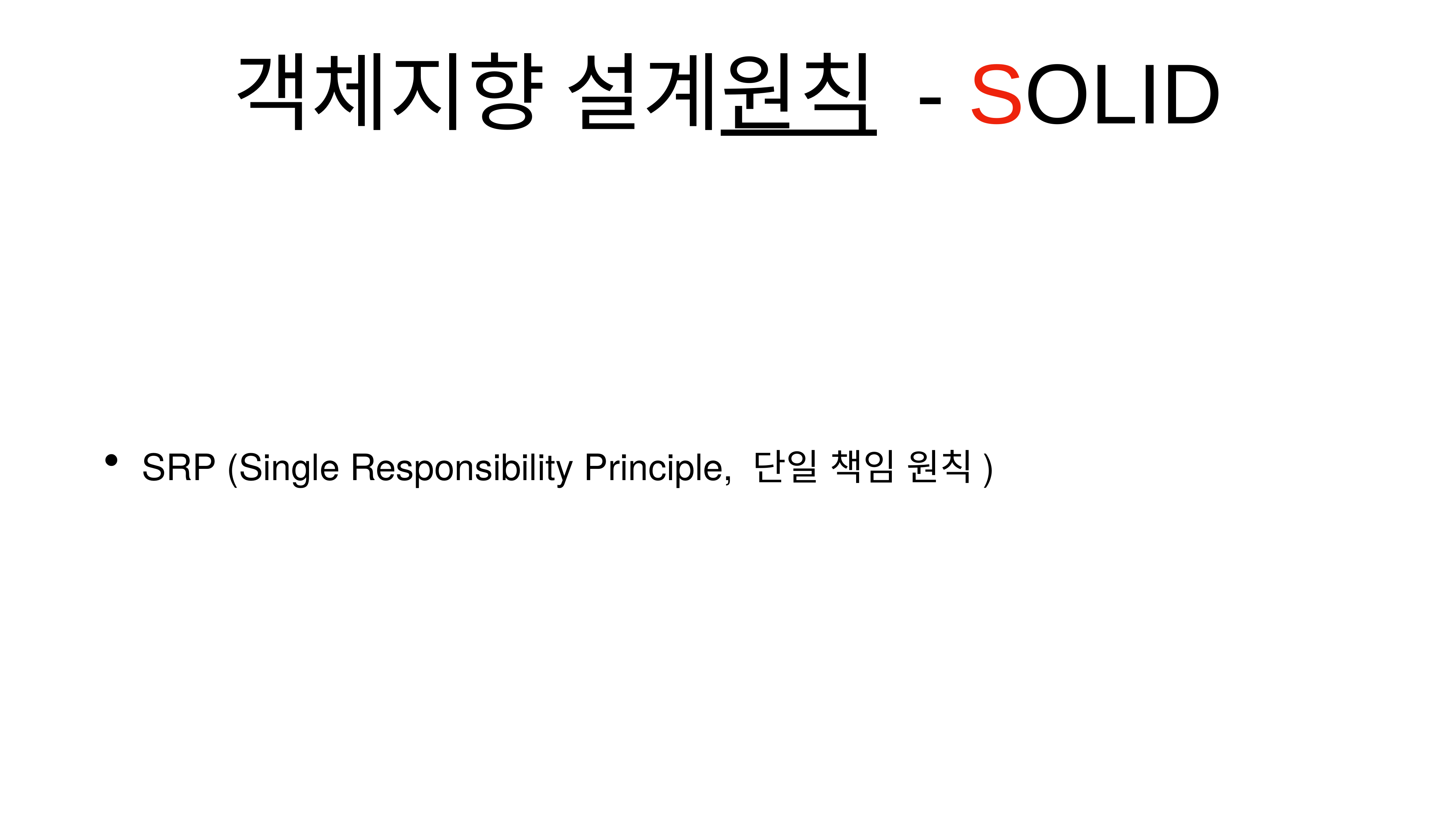

# 객체지향 설계원칙 - SOLID
SRP (Single Responsibility Principle, 단일 책임 원칙)